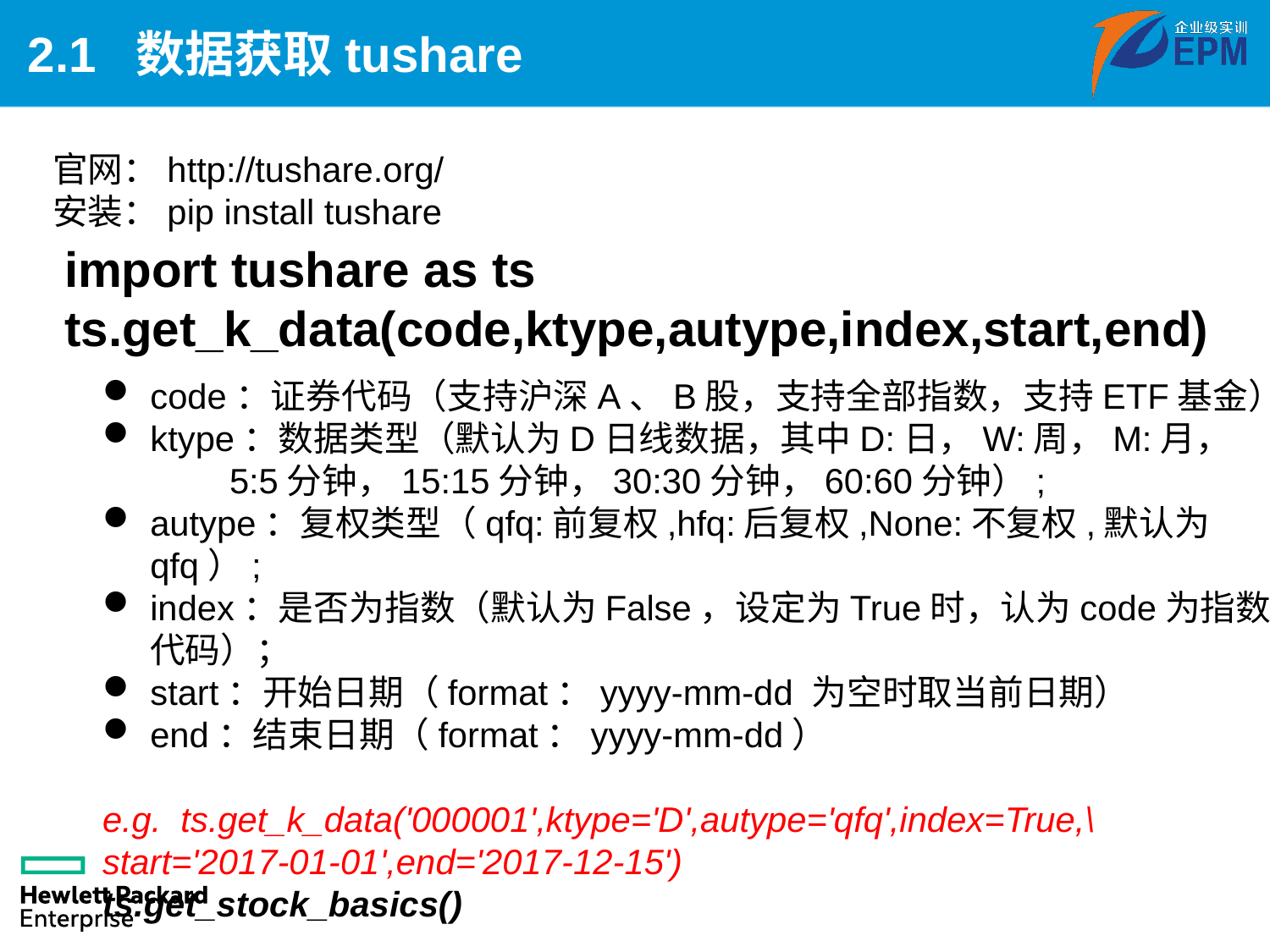

# 2.1  数据获取tushare
官网：http://tushare.org/
安装：pip install tushare
import tushare as ts
ts.get_k_data(code,ktype,autype,index,start,end)
code：证券代码（支持沪深A、B股，支持全部指数，支持ETF基金）；
ktype：数据类型（默认为D日线数据，其中D:日，W:周，M:月，
5:5分钟，15:15分钟，30:30分钟，60:60分钟）;
autype：复权类型（qfq:前复权,hfq:后复权,None:不复权,默认为qfq）;
index：是否为指数（默认为False，设定为True时，认为code为指数代码）；
start：开始日期（format：yyyy-mm-dd 为空时取当前日期）
end：结束日期（format：yyyy-mm-dd）

e.g.  ts.get_k_data('000001',ktype='D',autype='qfq',index=True,\
start='2017-01-01',end='2017-12-15')
ts.get_stock_basics()